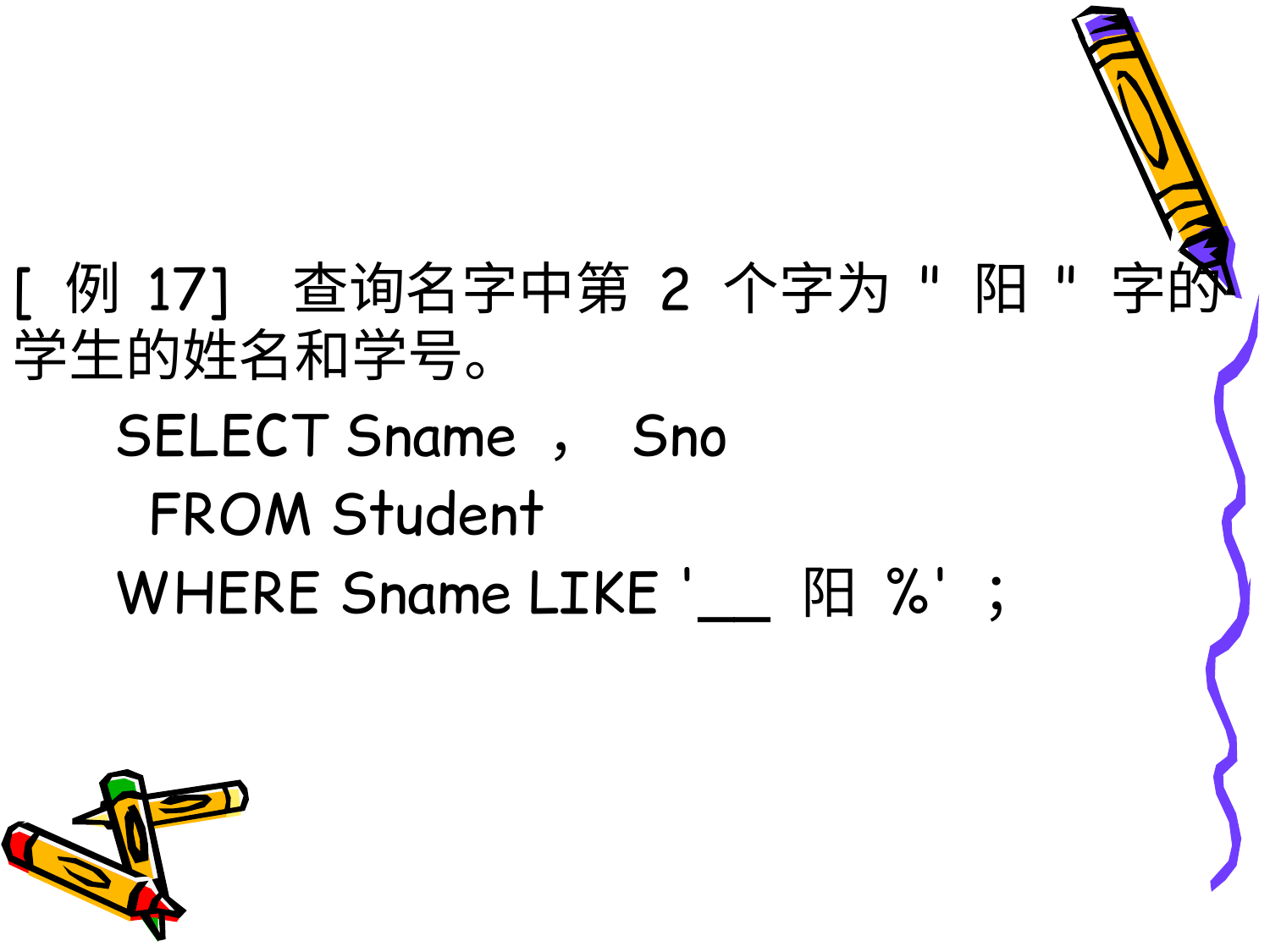

#
[ 例 17]   查询名字中第 2 个字为 " 阳 " 字的学生的姓名和学号。
      SELECT Sname ， Sno
        FROM Student
      WHERE Sname LIKE '__ 阳 %' ；